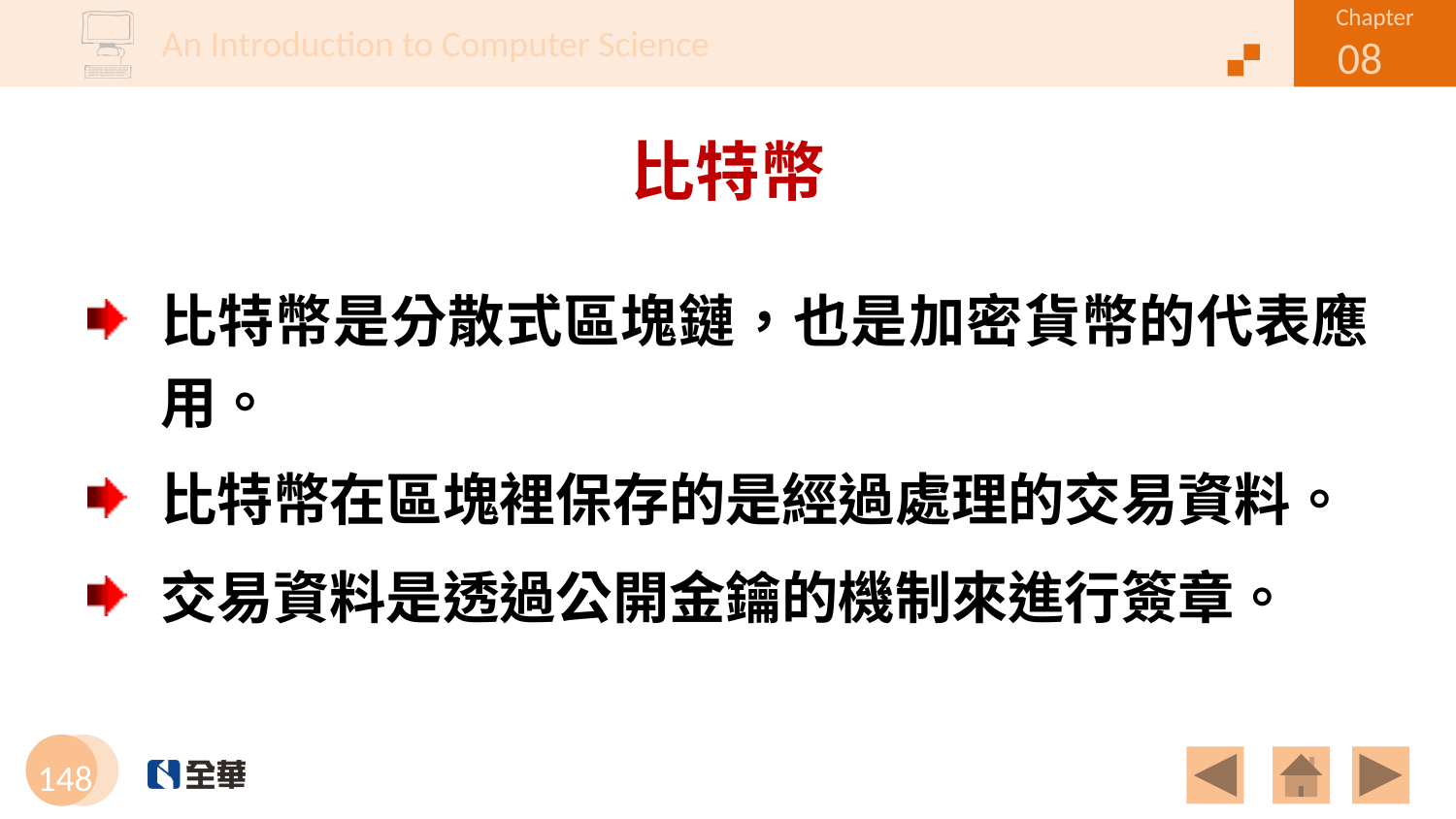

# 比特幣
比特幣是分散式區塊鏈，也是加密貨幣的代表應用。
比特幣在區塊裡保存的是經過處理的交易資料。
交易資料是透過公開金鑰的機制來進行簽章。